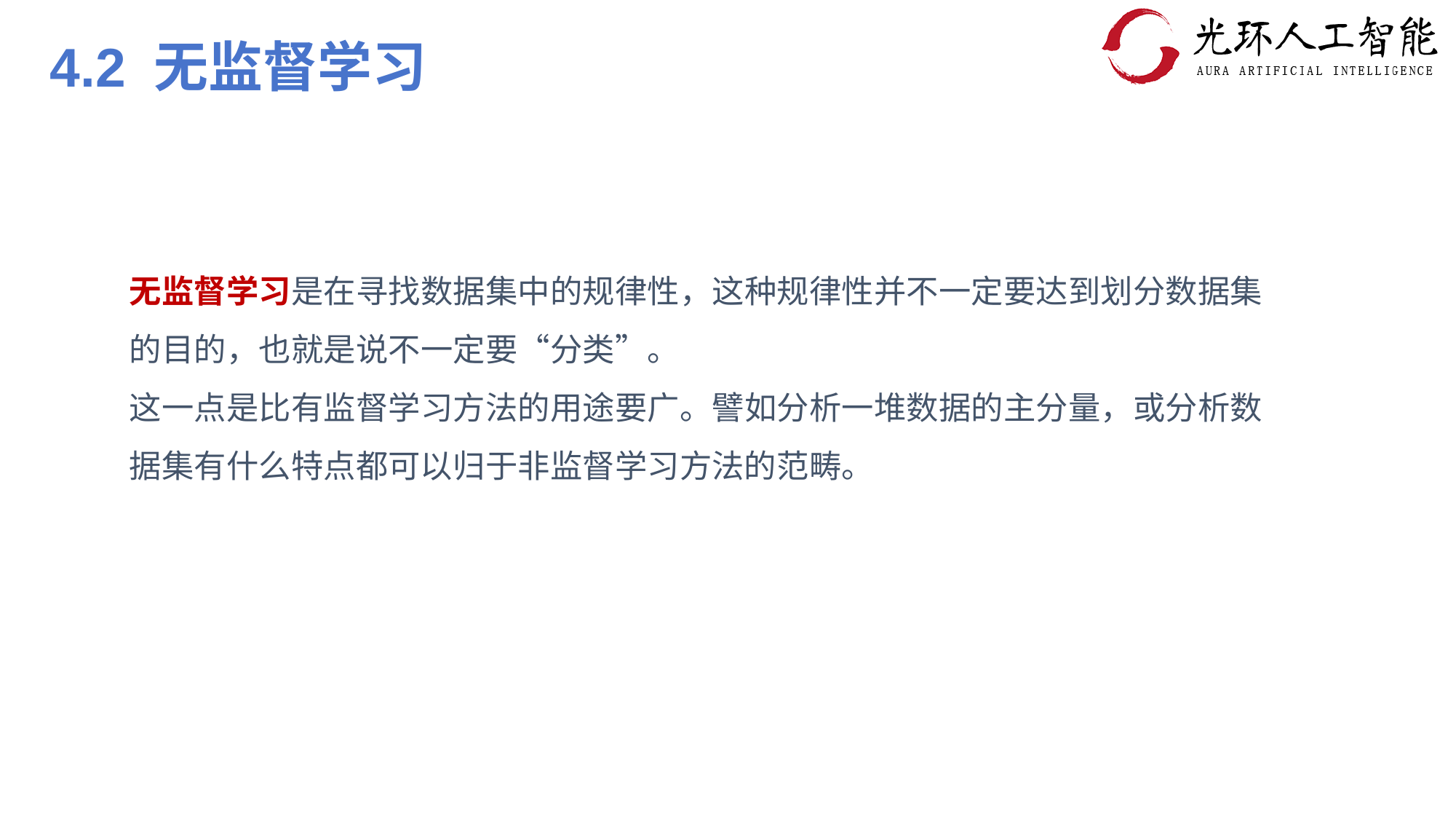

4.2 无监督学习
无监督学习是在寻找数据集中的规律性，这种规律性并不一定要达到划分数据集的目的，也就是说不一定要“分类”。
这一点是比有监督学习方法的用途要广。譬如分析一堆数据的主分量，或分析数据集有什么特点都可以归于非监督学习方法的范畴。